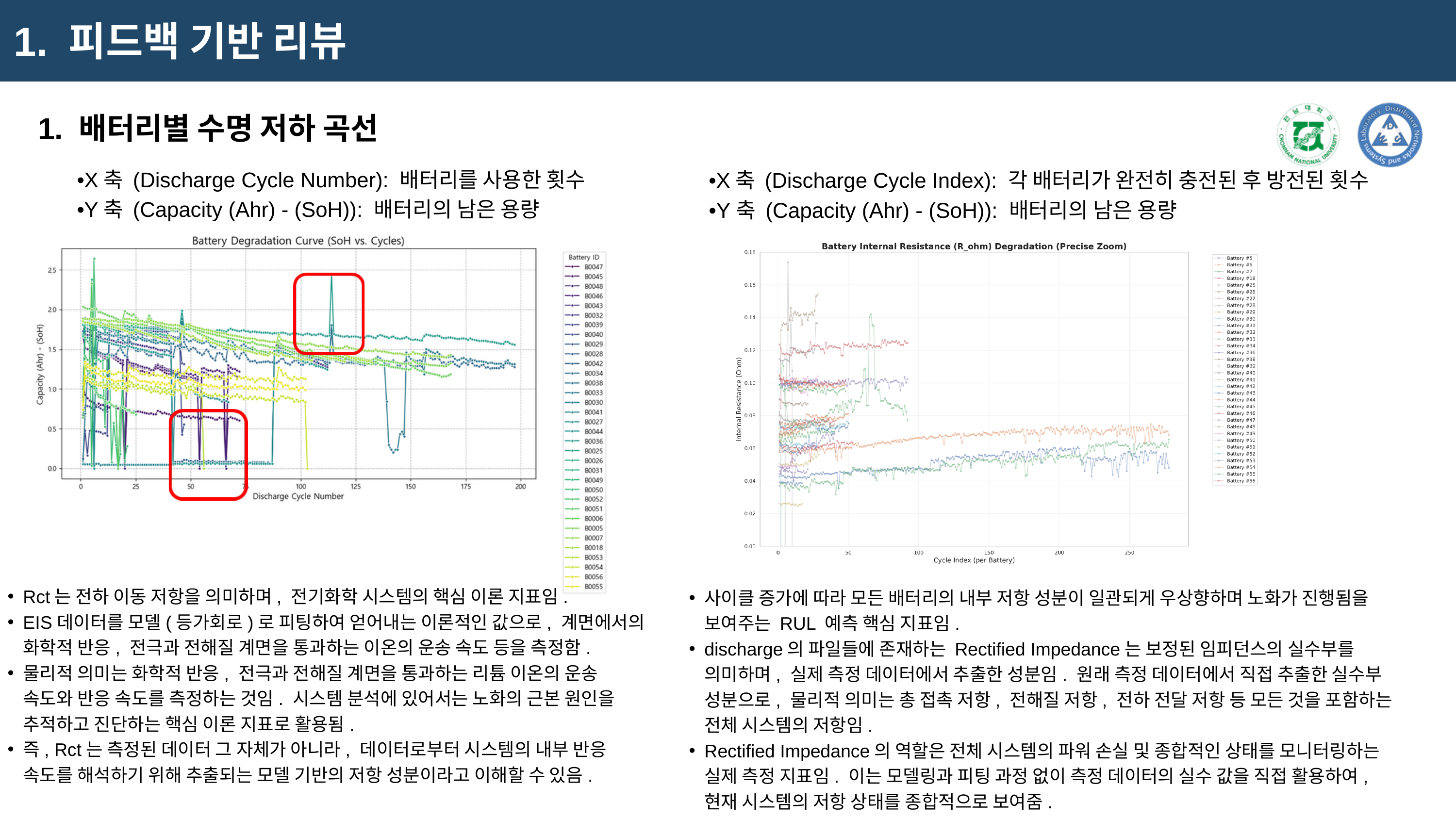

1. 피드백 기반 리뷰
1. 배터리별 수명 저하 곡선

•X축 (Discharge Cycle Number): 배터리를 사용한 횟수
•Y축 (Capacity (Ahr) - (SoH)): 배터리의 남은 용량

•X축 (Discharge Cycle Index): 각 배터리가 완전히 충전된 후 방전된 횟수
•Y축 (Capacity (Ahr) - (SoH)): 배터리의 남은 용량

Rct는 전하 이동 저항을 의미하며, 전기화학 시스템의 핵심 이론 지표임.
EIS데이터를 모델(등가회로)로 피팅하여 얻어내는 이론적인 값으로, 계면에서의 화학적 반응, 전극과 전해질 계면을 통과하는 이온의 운송 속도 등을 측정함.
물리적 의미는 화학적 반응, 전극과 전해질 계면을 통과하는 리튬 이온의 운송 속도와 반응 속도를 측정하는 것임. 시스템 분석에 있어서는 노화의 근본 원인을 추적하고 진단하는 핵심 이론 지표로 활용됨.
즉, Rct는 측정된 데이터 그 자체가 아니라, 데이터로부터 시스템의 내부 반응 속도를 해석하기 위해 추출되는 모델 기반의 저항 성분이라고 이해할 수 있음.
사이클 증가에 따라 모든 배터리의 내부 저항 성분이 일관되게 우상향하며 노화가 진행됨을 보여주는 RUL 예측 핵심 지표임.
discharge의 파일들에 존재하는 Rectified Impedance는 보정된 임피던스의 실수부를 의미하며, 실제 측정 데이터에서 추출한 성분임. 원래 측정 데이터에서 직접 추출한 실수부 성분으로, 물리적 의미는 총 접촉 저항, 전해질 저항, 전하 전달 저항 등 모든 것을 포함하는 전체 시스템의 저항임.
Rectified Impedance의 역할은 전체 시스템의 파워 손실 및 종합적인 상태를 모니터링하는 실제 측정 지표임. 이는 모델링과 피팅 과정 없이 측정 데이터의 실수 값을 직접 활용하여, 현재 시스템의 저항 상태를 종합적으로 보여줌.